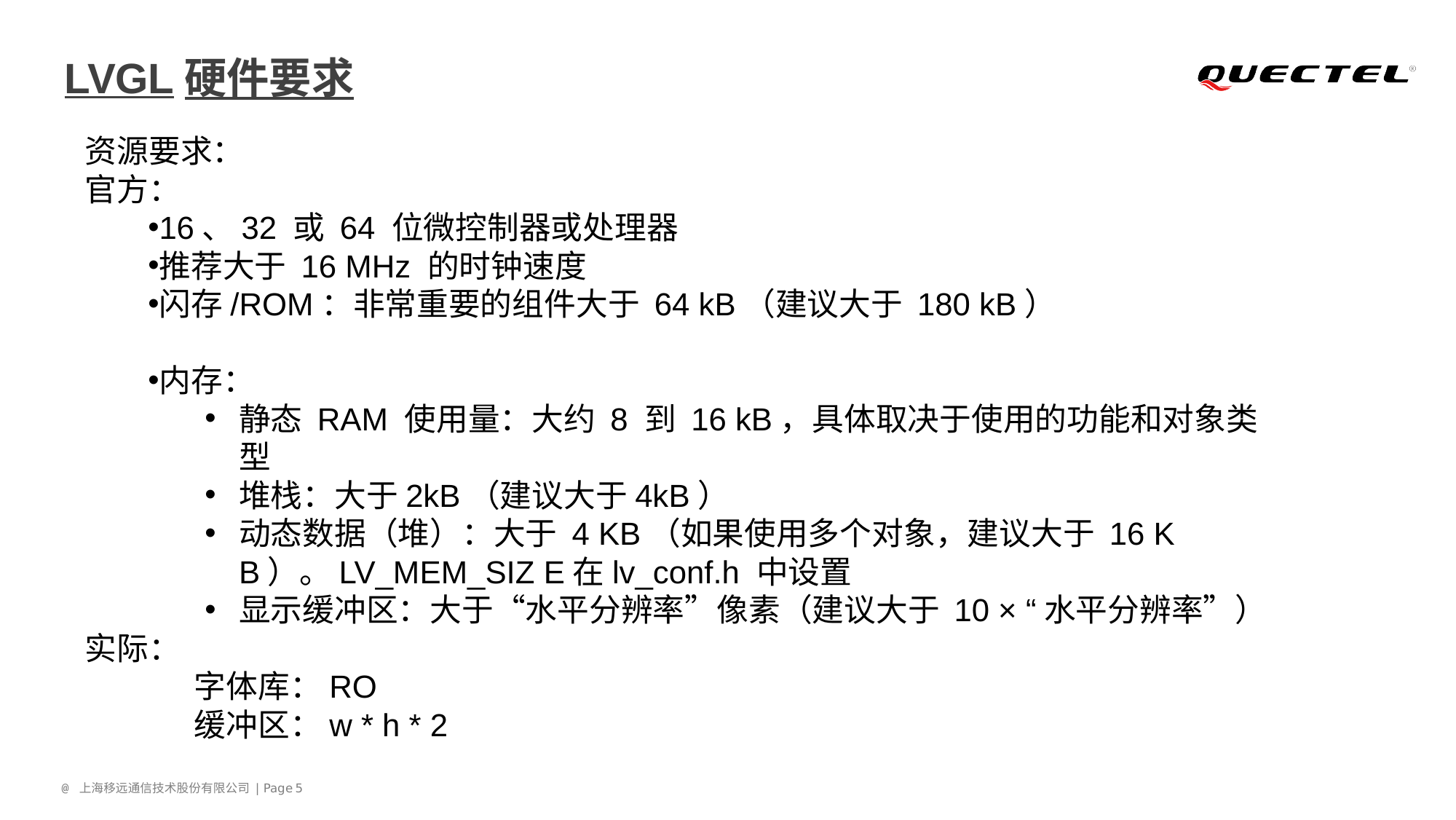

# LVGL硬件要求
资源要求：
官方：
16、32 或 64 位微控制器或处理器
推荐大于 16 MHz 的时钟速度
闪存/ROM：非常重要的组件大于 64 kB（建议大于 180 kB）

内存：
静态 RAM 使用量：大约 8 到 16 kB，具体取决于使用的功能和对象类型
堆栈：大于2kB（建议大于4kB）
动态数据（堆）：大于 4 KB（如果使用多个对象，建议大于 16 KB）。LV_MEM_SIZ E在lv_conf.h 中设置
显示缓冲区：大于“水平分辨率”像素（建议大于 10 × “水平分辨率”）
实际：
	字体库：RO
	缓冲区：w * h * 2